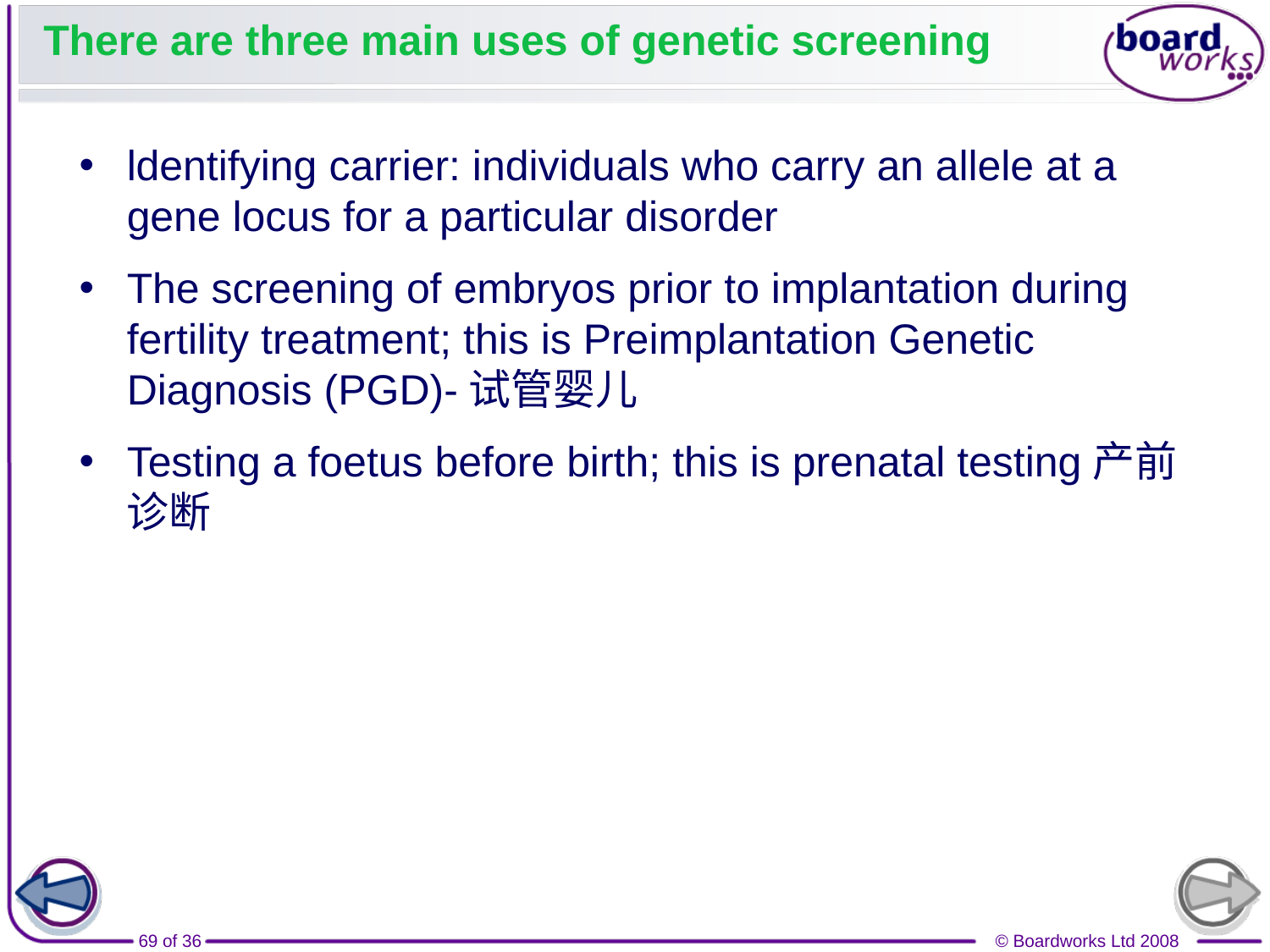

# There are three main uses of genetic screening
ldentifying carrier: individuals who carry an allele at a gene locus for a particular disorder
The screening of embryos prior to implantation during fertility treatment; this is Preimplantation Genetic Diagnosis (PGD)-试管婴儿
Testing a foetus before birth; this is prenatal testing产前诊断